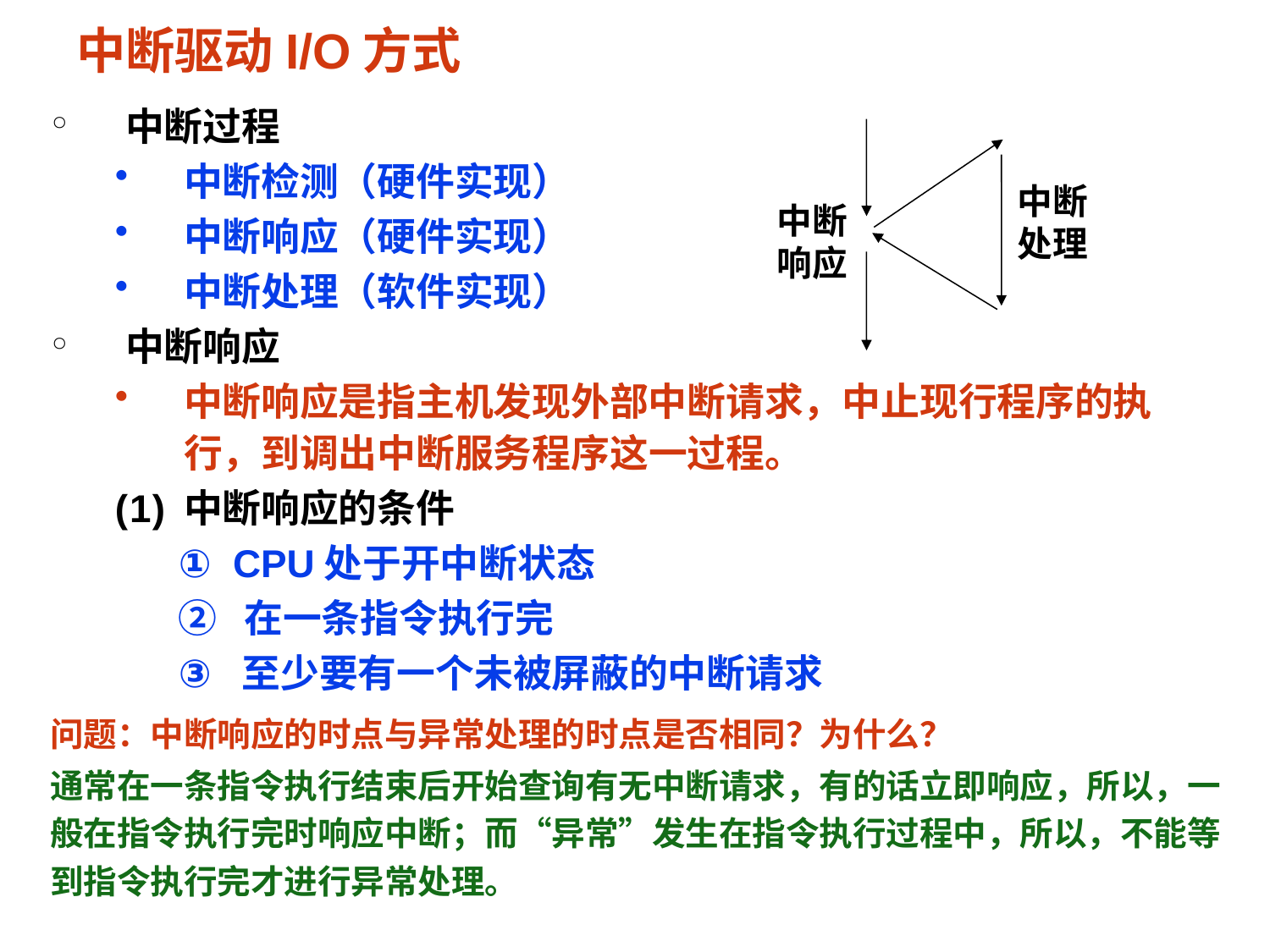

# 中断驱动I/O方式
中断过程
中断检测（硬件实现）
中断响应（硬件实现）
中断处理（软件实现）
中断响应
中断响应是指主机发现外部中断请求，中止现行程序的执行，到调出中断服务程序这一过程。
中断响应的条件
①  CPU处于开中断状态
②  在一条指令执行完
至少要有一个未被屏蔽的中断请求

中断处理
中断响应

问题：中断响应的时点与异常处理的时点是否相同？为什么？
通常在一条指令执行结束后开始查询有无中断请求，有的话立即响应，所以，一般在指令执行完时响应中断；而“异常”发生在指令执行过程中，所以，不能等到指令执行完才进行异常处理。